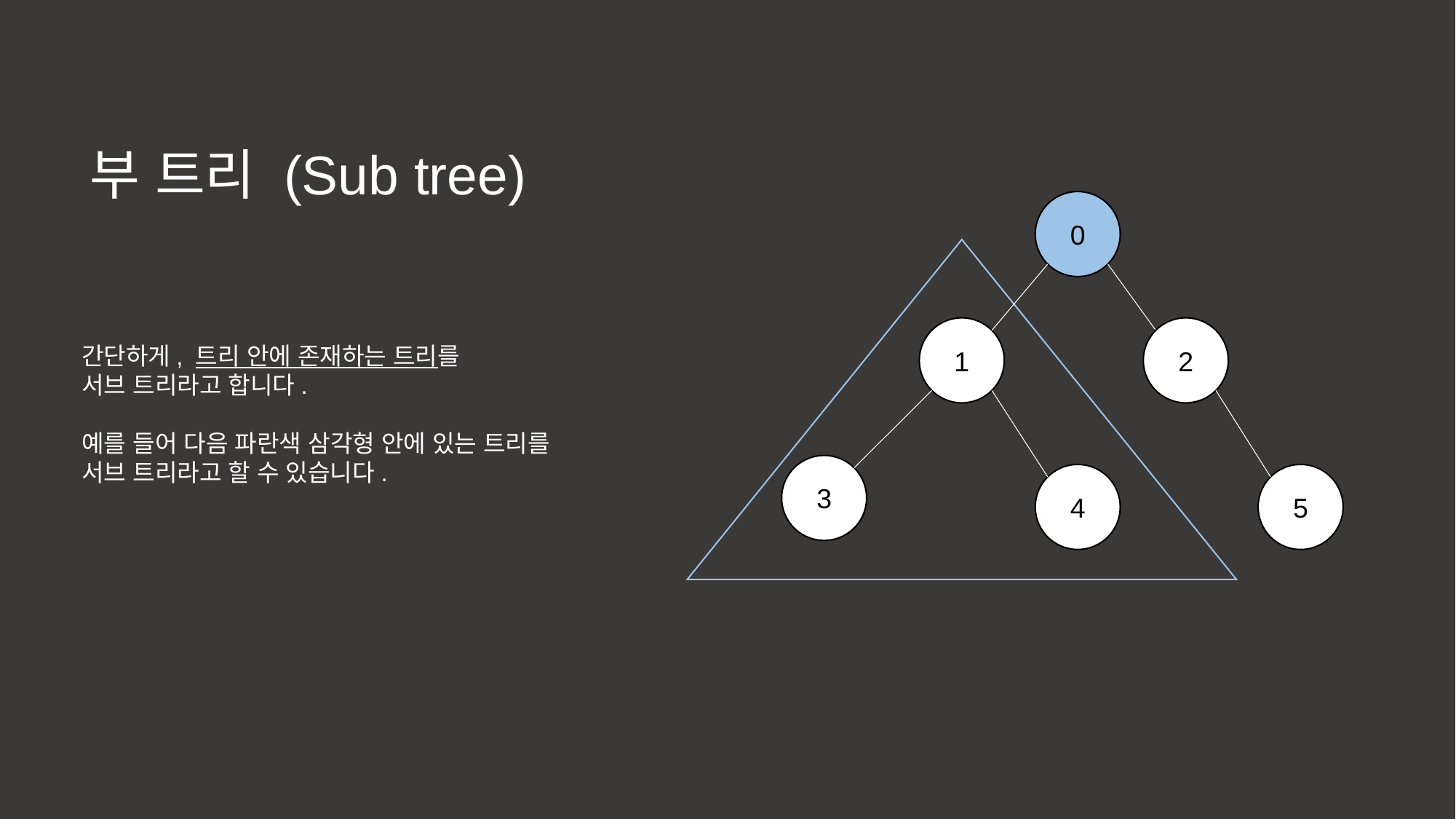

부 트리 (Sub tree)
0

1
2
간단하게, 트리 안에 존재하는 트리를
서브 트리라고 합니다.

예를 들어 다음 파란색 삼각형 안에 있는 트리를
서브 트리라고 할 수 있습니다.

3
4
5